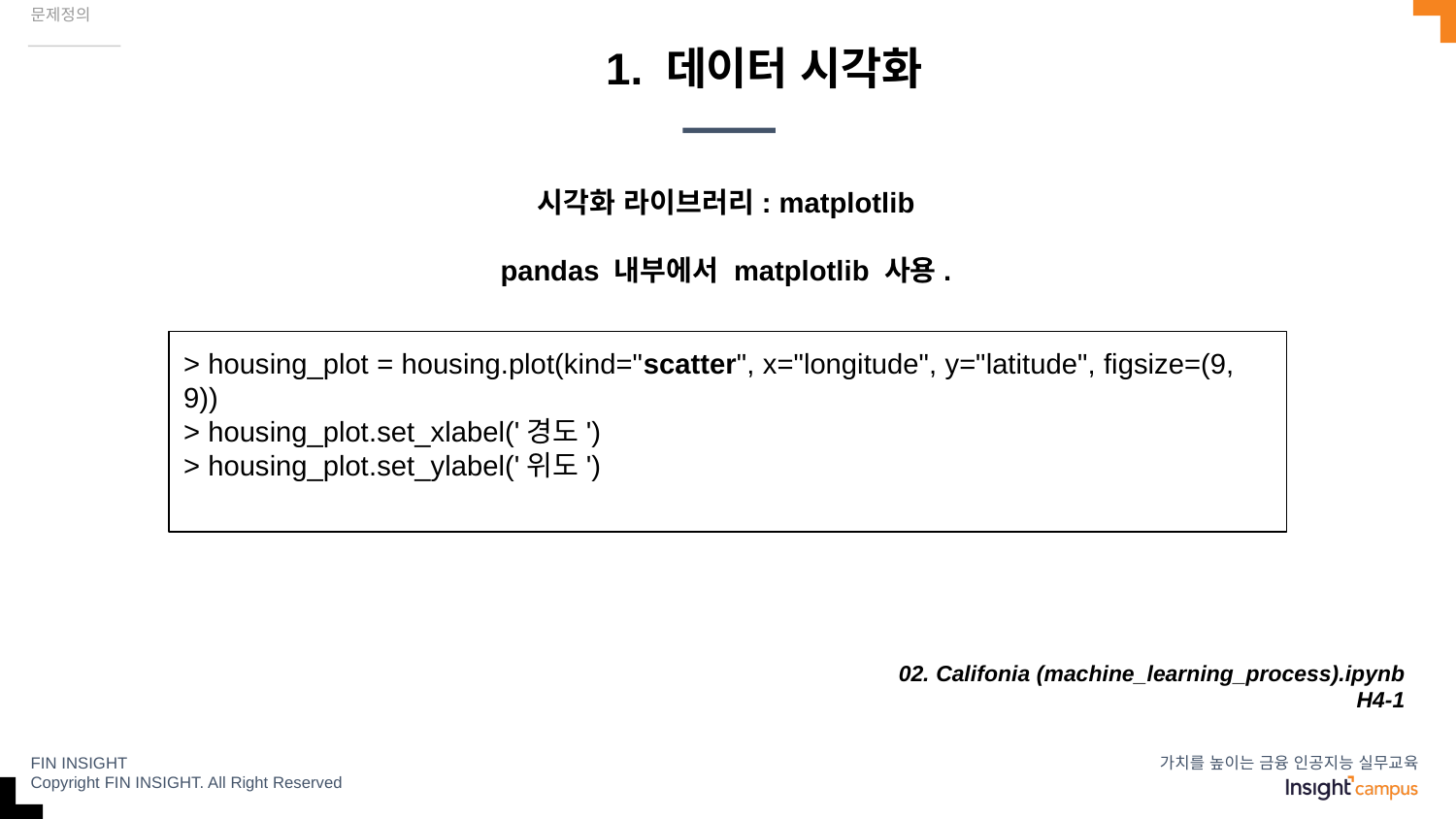

문제정의
# 1. 데이터 시각화
시각화 라이브러리: matplotlib
pandas 내부에서 matplotlib 사용.

> housing_plot = housing.plot(kind="scatter", x="longitude", y="latitude", figsize=(9, 9))
> housing_plot.set_xlabel('경도')
> housing_plot.set_ylabel('위도')
02. Califonia (machine_learning_process).ipynb
H4-1